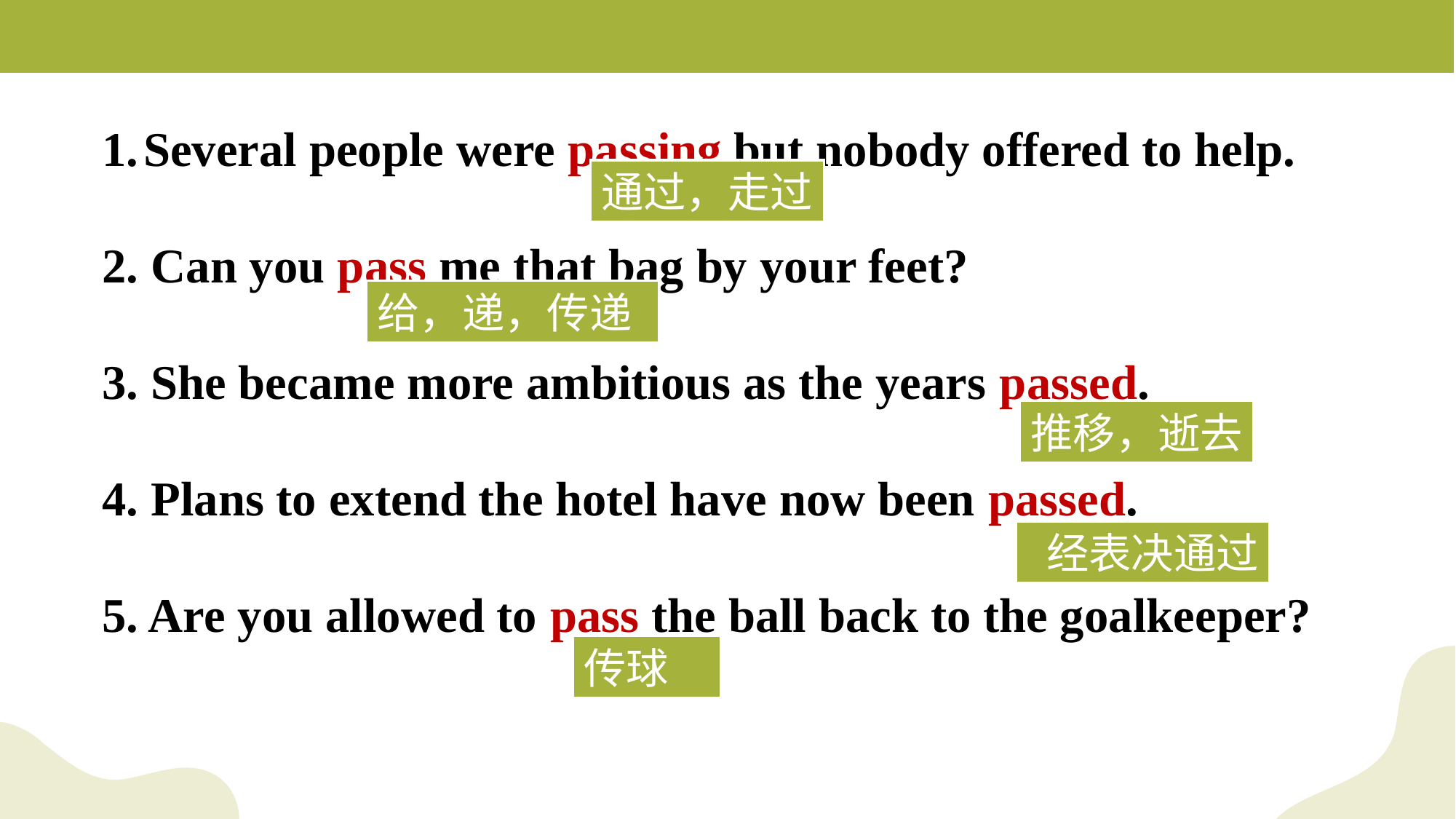

Several people were passing but nobody offered to help.
2. Can you pass me that bag by your feet?
3. She became more ambitious as the years passed.
4. Plans to extend the hotel have now been passed.
5. Are you allowed to pass the ball back to the goalkeeper?
通过，走过
给，递，传递
推移，逝去
 经表决通过
传球